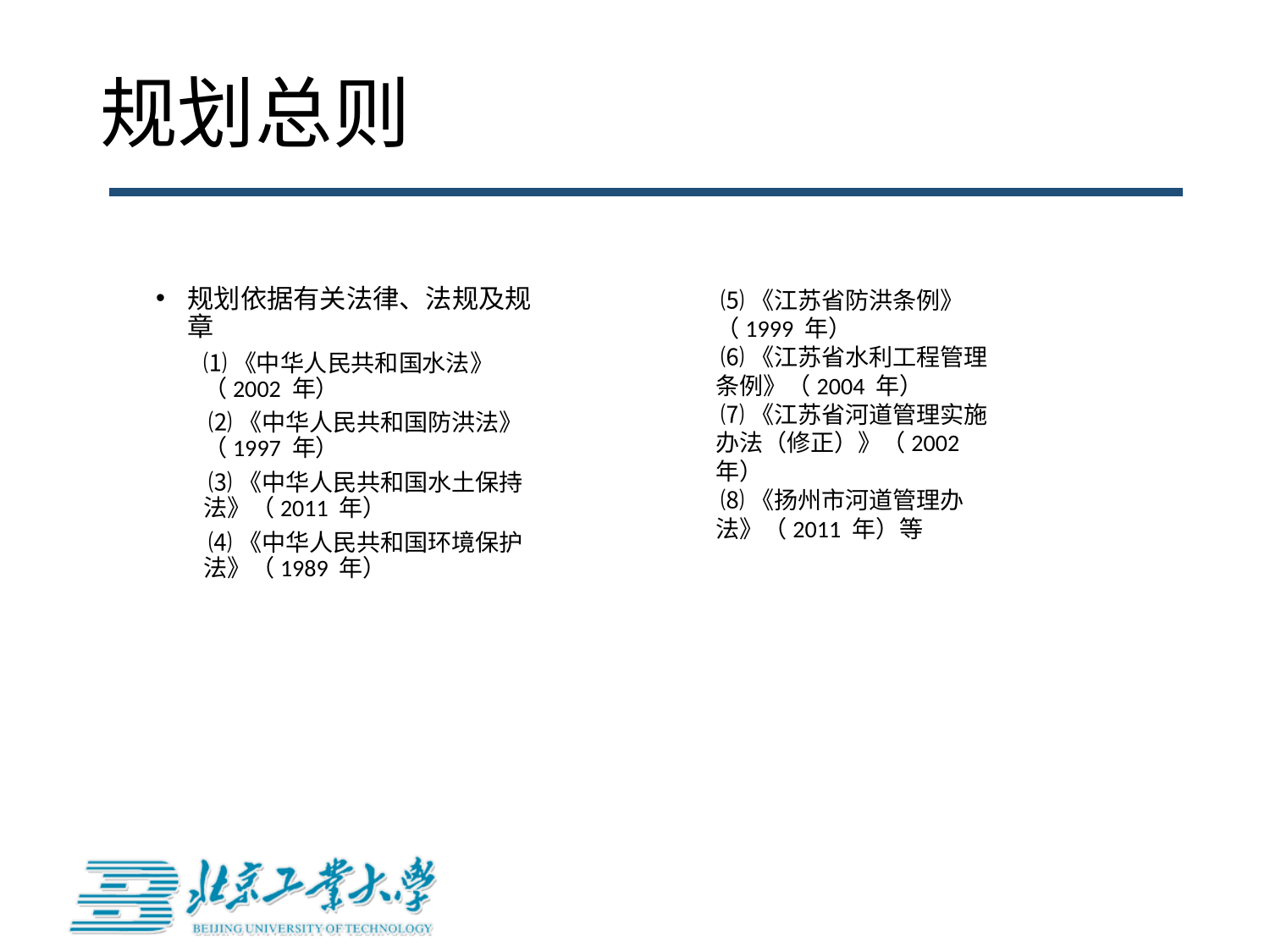

# 规划总则
规划依据有关法律、法规及规章
⑴《中华人民共和国水法》（2002 年）
 ⑵《中华人民共和国防洪法》（1997 年）
 ⑶《中华人民共和国水土保持法》（2011 年）
 ⑷《中华人民共和国环境保护法》（1989 年）
 ⑸《江苏省防洪条例》（1999 年）
 ⑹《江苏省水利工程管理条例》（2004 年）
 ⑺《江苏省河道管理实施办法（修正）》（2002 年）
 ⑻《扬州市河道管理办法》（2011 年）等